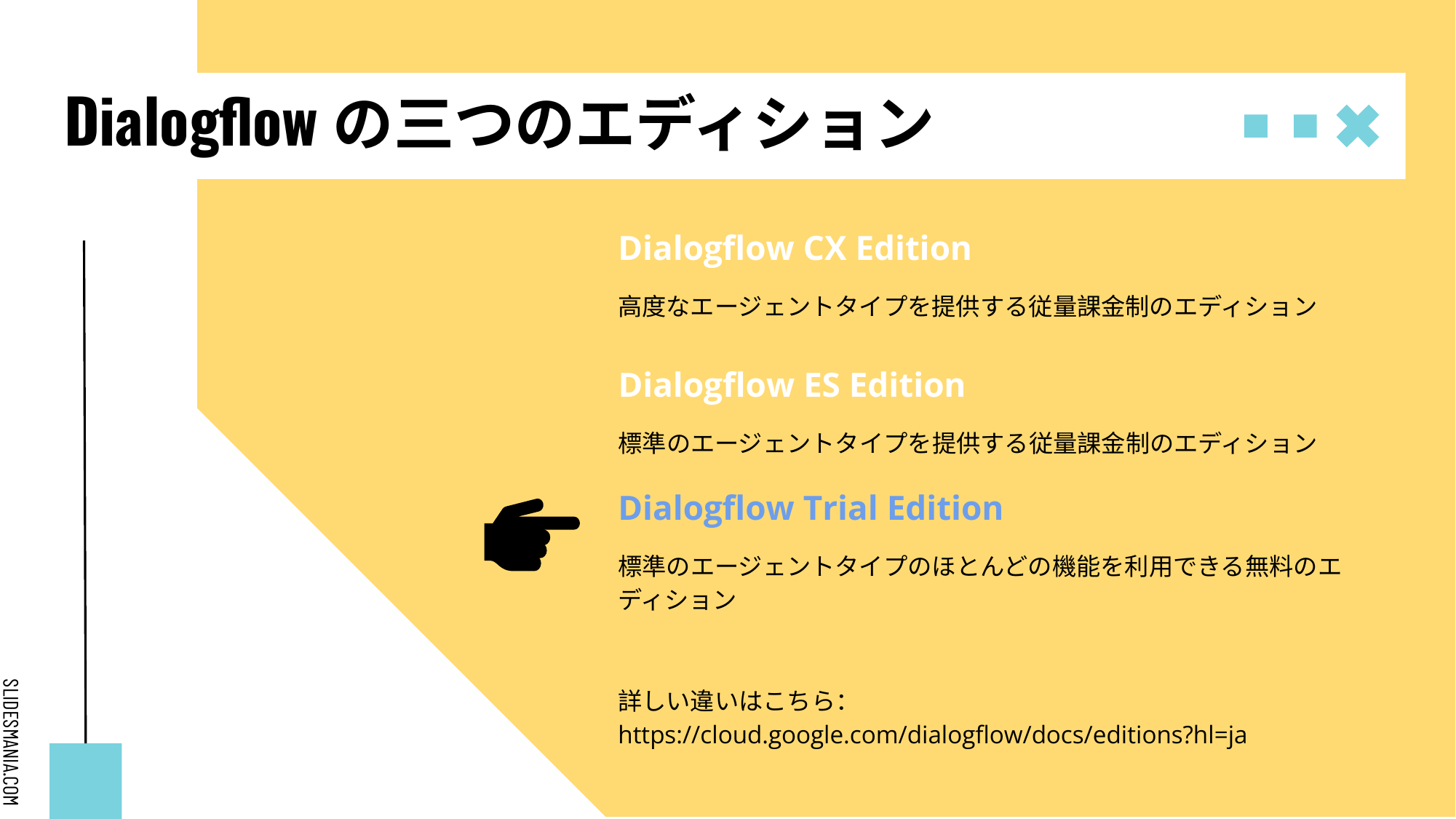

# Dialogflowの三つのエディション
Dialogflow CX Edition
高度なエージェントタイプを提供する従量課金制のエディション
Dialogflow ES Edition
標準のエージェントタイプを提供する従量課金制のエディション
Dialogflow Trial Edition

標準のエージェントタイプのほとんどの機能を利用できる無料のエディション
詳しい違いはこちら：
https://cloud.google.com/dialogflow/docs/editions?hl=ja